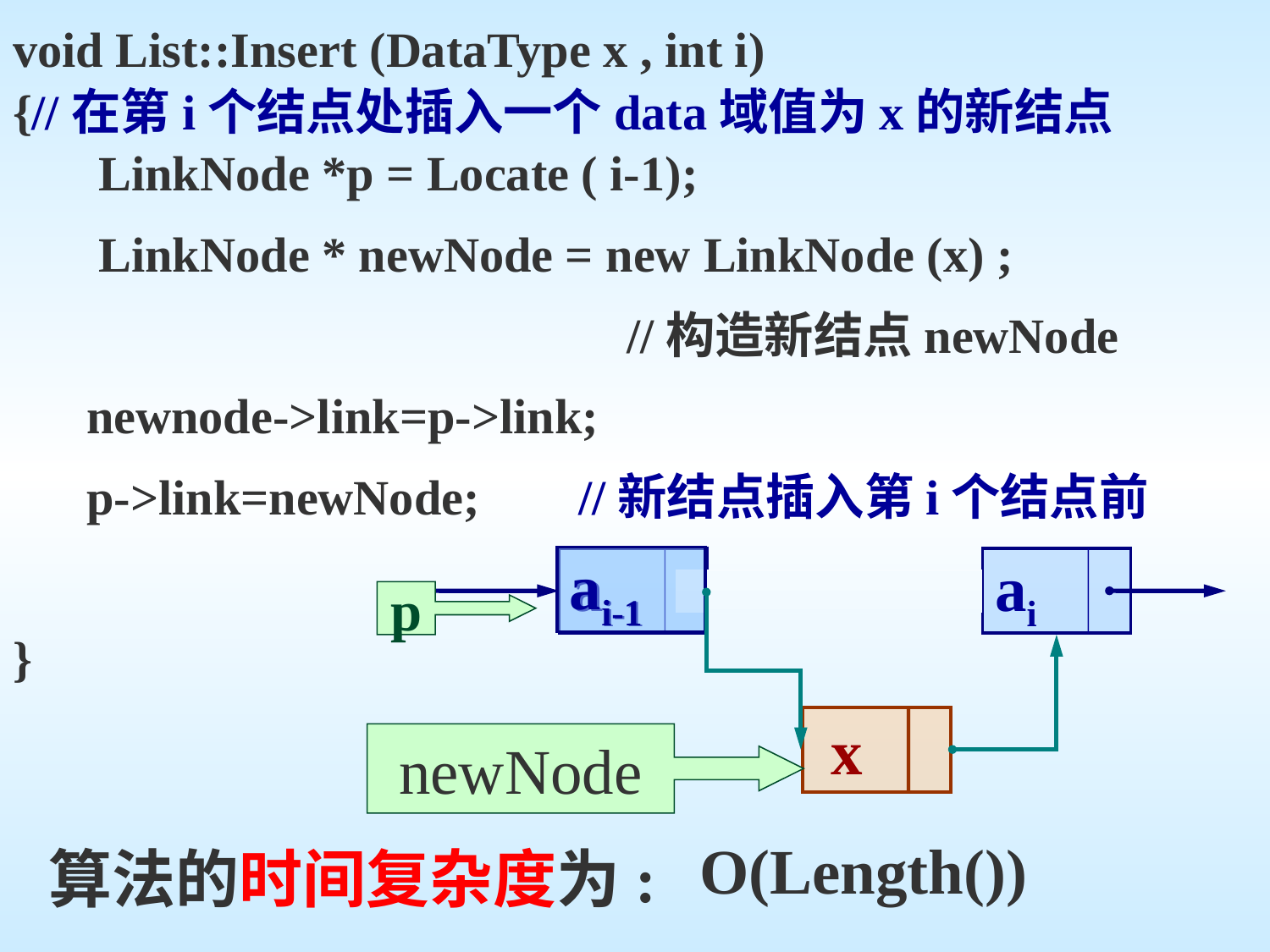

void List::Insert (DataType x , int i)
{//在第i个结点处插入一个data域值为x的新结点
       LinkNode *p = Locate ( i-1);
       LinkNode * newNode = new LinkNode (x) ;
                                                  //构造新结点newNode
      newnode->link=p->link;
      p->link=newNode;        //新结点插入第i个结点前

}
ai-1
ai-1

ai

p
 x

newNode
O(Length())
算法的时间复杂度为: